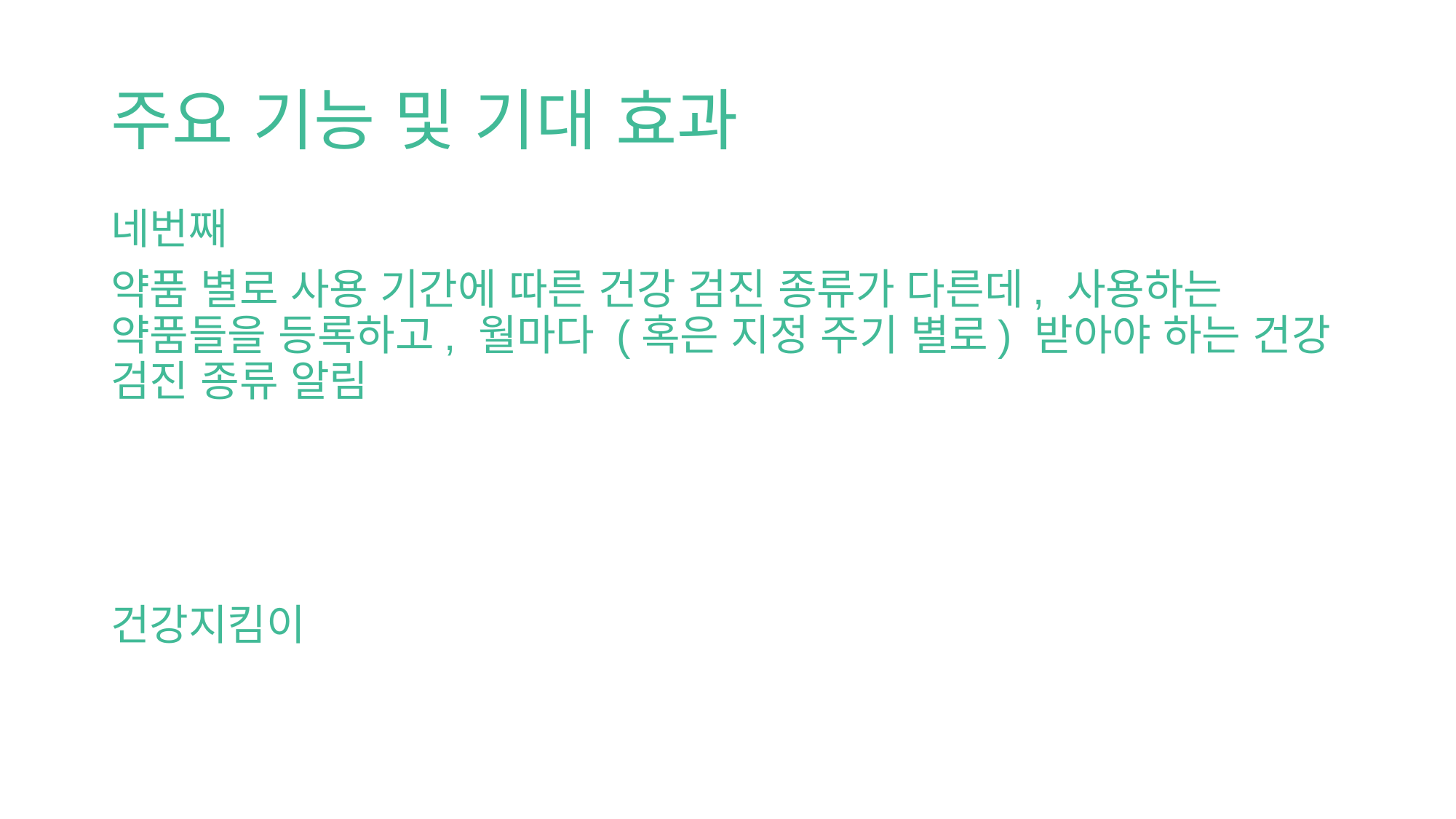

# 주요 기능 및 기대 효과
네번째
약품 별로 사용 기간에 따른 건강 검진 종류가 다른데, 사용하는 약품들을 등록하고, 월마다 (혹은 지정 주기 별로) 받아야 하는 건강 검진 종류 알림

건강지킴이